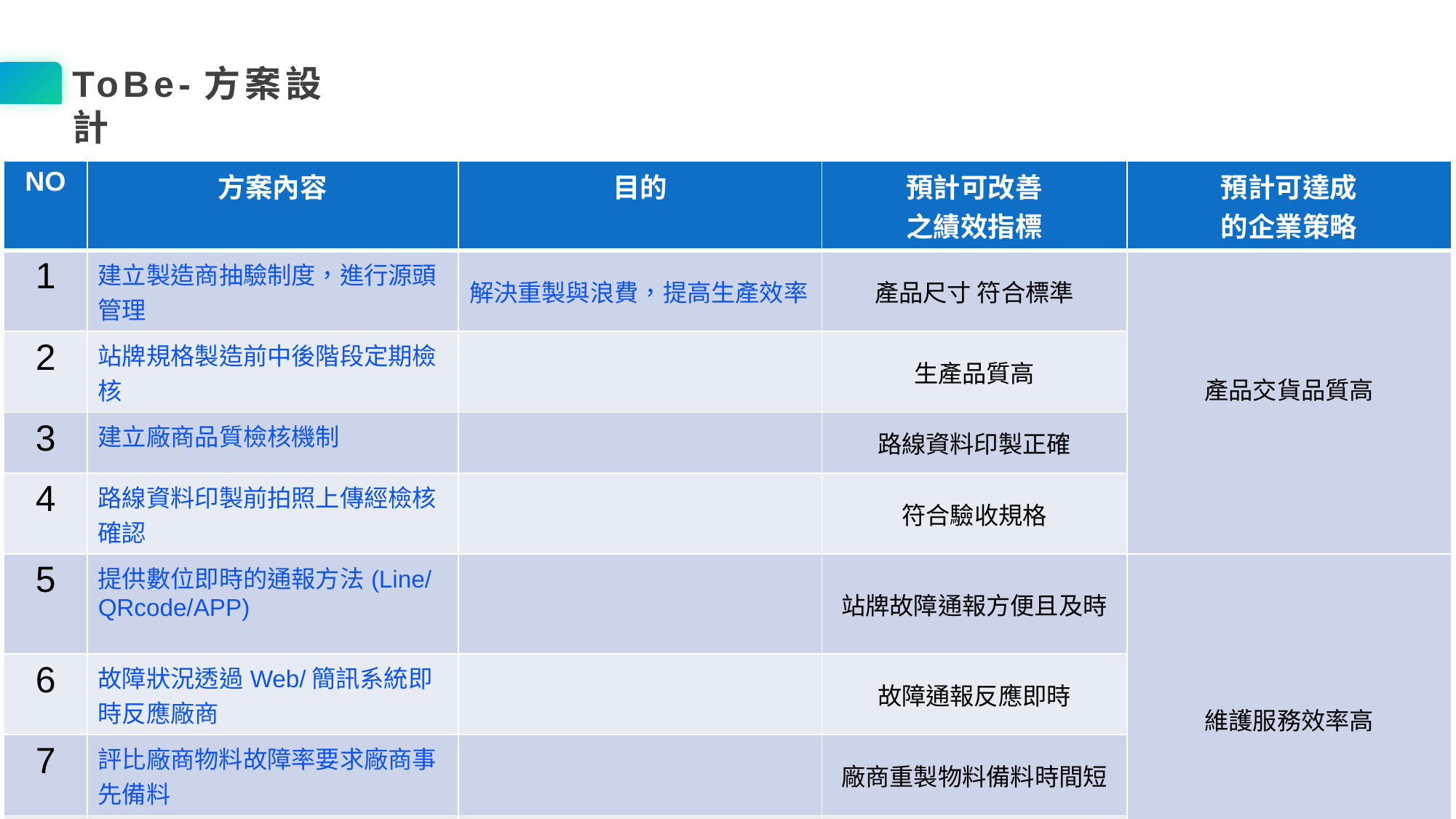

ToBe-方案設計
| NO | 方案內容 | 目的 | 預計可改善 之績效指標 | 預計可達成 的企業策略 |
| --- | --- | --- | --- | --- |
| 1 | 建立製造商抽驗制度，進行源頭管理 | 解決重製與浪費，提高生產效率 | 產品尺寸 符合標準 | 產品交貨品質高 |
| 2 | 站牌規格製造前中後階段定期檢核 |  | 生產品質高 |  |
| 3 | 建立廠商品質檢核機制 |  | 路線資料印製正確 |  |
| 4 | 路線資料印製前拍照上傳經檢核確認 |  | 符合驗收規格 |  |
| 5 | 提供數位即時的通報方法(Line/ QRcode/APP) |  | 站牌故障通報方便且及時 | 維護服務效率高 |
| 6 | 故障狀況透過Web/簡訊系統即時反應廠商 |  | 故障通報反應即時 |  |
| 7 | 評比廠商物料故障率要求廠商事先備料 |  | 廠商重製物料備料時間短 |  |
| 8 | 建立廠商服務水準KPI |  | 維修效率提高 |  |